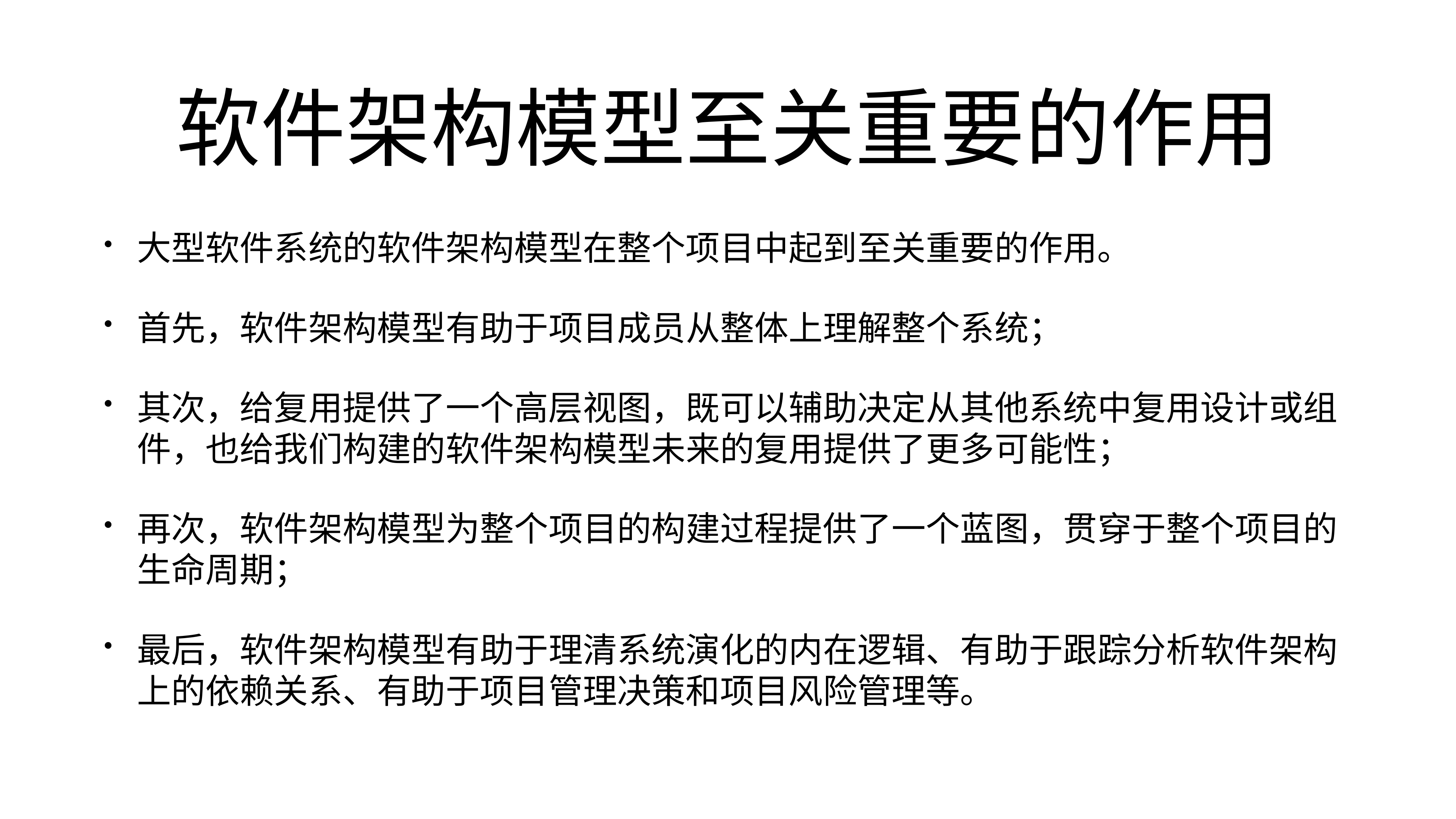

# 软件架构模型至关重要的作用
大型软件系统的软件架构模型在整个项目中起到至关重要的作用。
首先，软件架构模型有助于项目成员从整体上理解整个系统；
其次，给复用提供了一个高层视图，既可以辅助决定从其他系统中复用设计或组件，也给我们构建的软件架构模型未来的复用提供了更多可能性；
再次，软件架构模型为整个项目的构建过程提供了一个蓝图，贯穿于整个项目的生命周期；
最后，软件架构模型有助于理清系统演化的内在逻辑、有助于跟踪分析软件架构上的依赖关系、有助于项目管理决策和项目风险管理等。